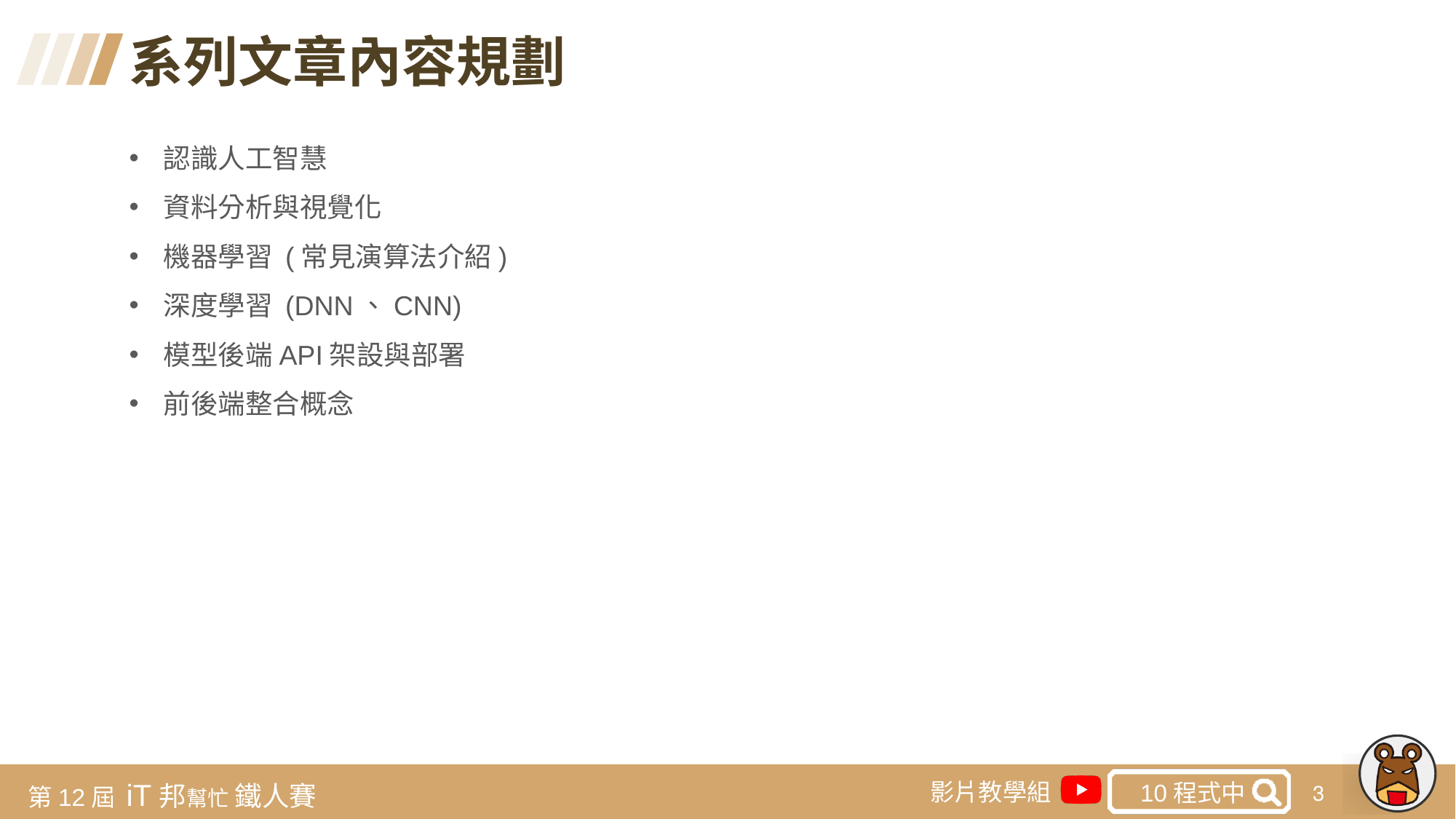

系列文章內容規劃
認識人工智慧
資料分析與視覺化
機器學習 (常見演算法介紹)
深度學習 (DNN、CNN)
模型後端API架設與部署
前後端整合概念